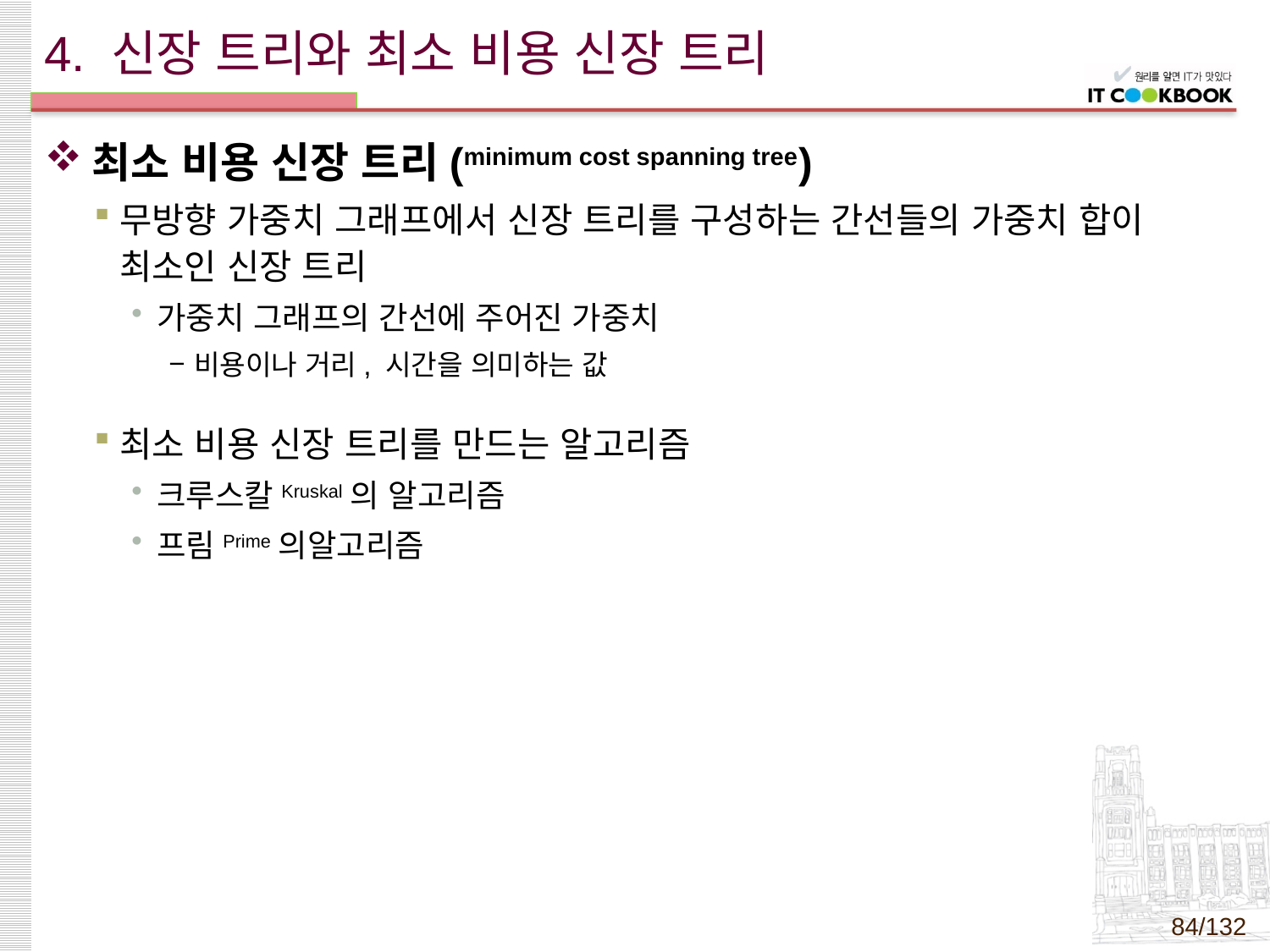

# 4. 신장 트리와 최소 비용 신장 트리
최소 비용 신장 트리(minimum cost spanning tree)
무방향 가중치 그래프에서 신장 트리를 구성하는 간선들의 가중치 합이 최소인 신장 트리
가중치 그래프의 간선에 주어진 가중치
비용이나 거리, 시간을 의미하는 값
최소 비용 신장 트리를 만드는 알고리즘
크루스칼Kruskal의 알고리즘
프림Prime의알고리즘